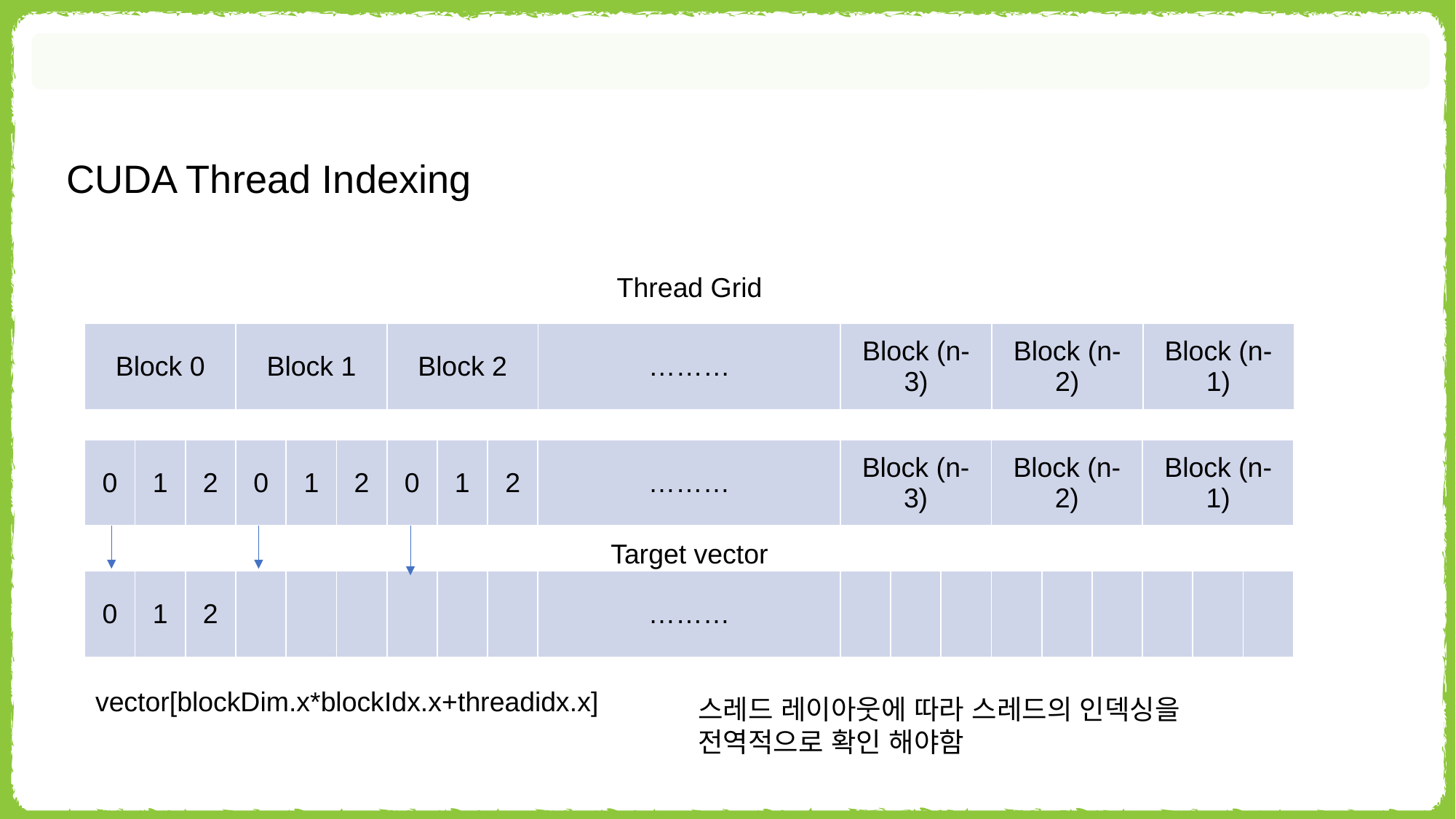

CUDA Thread Indexing
Thread Grid
| Block 0 | Block 1 | Block 2 | ……… | Block (n-3) | Block (n-2) | Block (n-1) |
| --- | --- | --- | --- | --- | --- | --- |
| 0 | 1 | 2 | 0 | 1 | 2 | 0 | 1 | 2 | ……… | Block (n-3) | Block (n-2) | Block (n-1) |
| --- | --- | --- | --- | --- | --- | --- | --- | --- | --- | --- | --- | --- |
Target vector
| 0 | 1 | 2 |  |  |  |  |  |  | ……… |  |  |  |  |  |  |  |  |  |
| --- | --- | --- | --- | --- | --- | --- | --- | --- | --- | --- | --- | --- | --- | --- | --- | --- | --- | --- |
vector[blockDim.x*blockIdx.x+threadidx.x]
스레드 레이아웃에 따라 스레드의 인덱싱을
전역적으로 확인 해야함